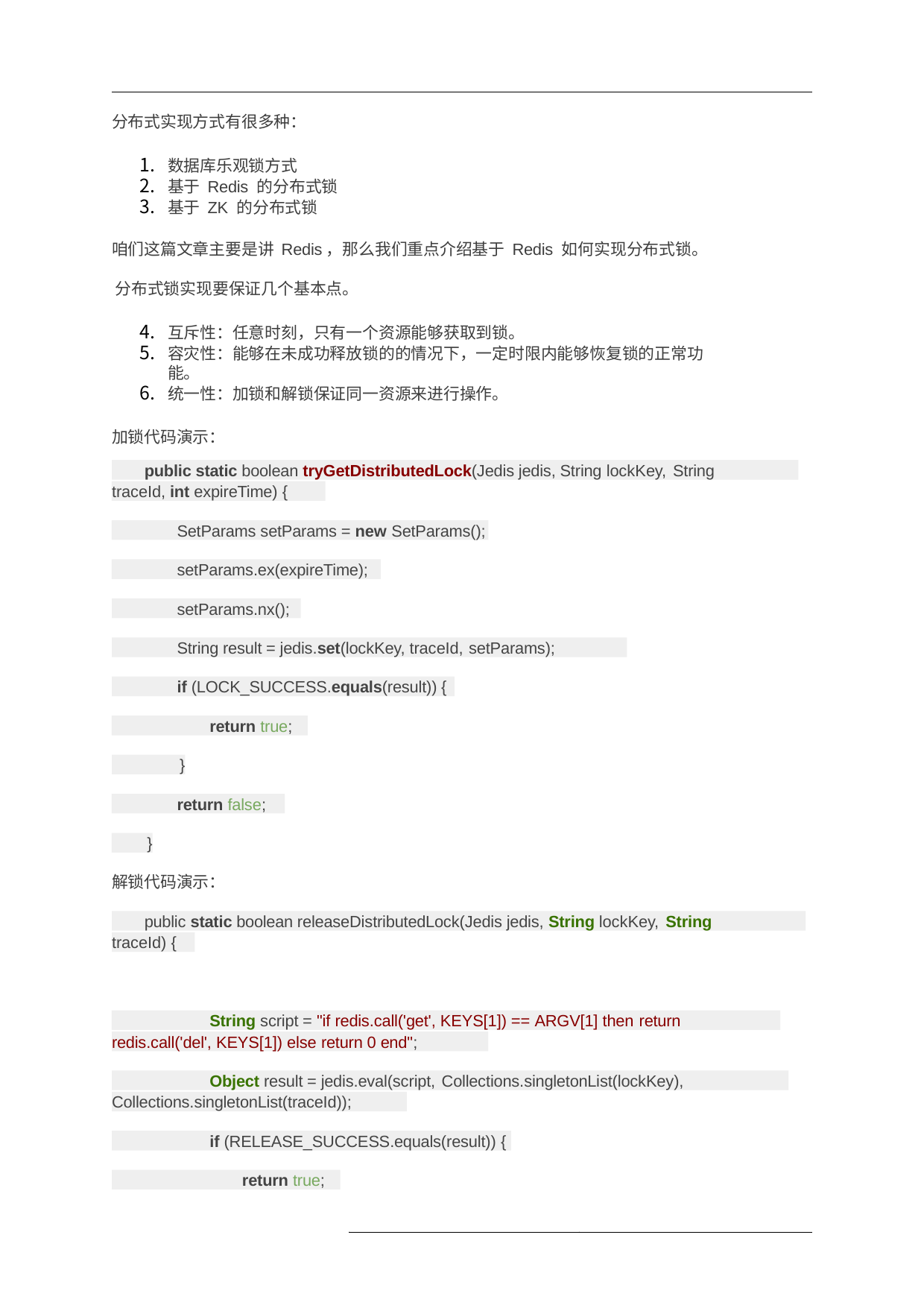

分布式实现方式有很多种：

数据库乐观锁方式
基于 Redis 的分布式锁
基于 ZK 的分布式锁
咱们这篇文章主要是讲 Redis，那么我们重点介绍基于 Redis 如何实现分布式锁。 分布式锁实现要保证几个基本点。

互斥性：任意时刻，只有一个资源能够获取到锁。
容灾性：能够在未成功释放锁的的情况下，一定时限内能够恢复锁的正常功能。
统一性：加锁和解锁保证同一资源来进行操作。

加锁代码演示：
public static boolean tryGetDistributedLock(Jedis jedis, String lockKey, String
traceId, int expireTime) {
SetParams setParams = new SetParams();
setParams.ex(expireTime);
setParams.nx();
String result = jedis.set(lockKey, traceId, setParams);
if (LOCK_SUCCESS.equals(result)) {
return true;
}
return false;
}
解锁代码演示：
public static boolean releaseDistributedLock(Jedis jedis, String lockKey, String
traceId) {
String script = "if redis.call('get', KEYS[1]) == ARGV[1] then return
redis.call('del', KEYS[1]) else return 0 end";
Object result = jedis.eval(script, Collections.singletonList(lockKey),
Collections.singletonList(traceId));
if (RELEASE_SUCCESS.equals(result)) {
return true;